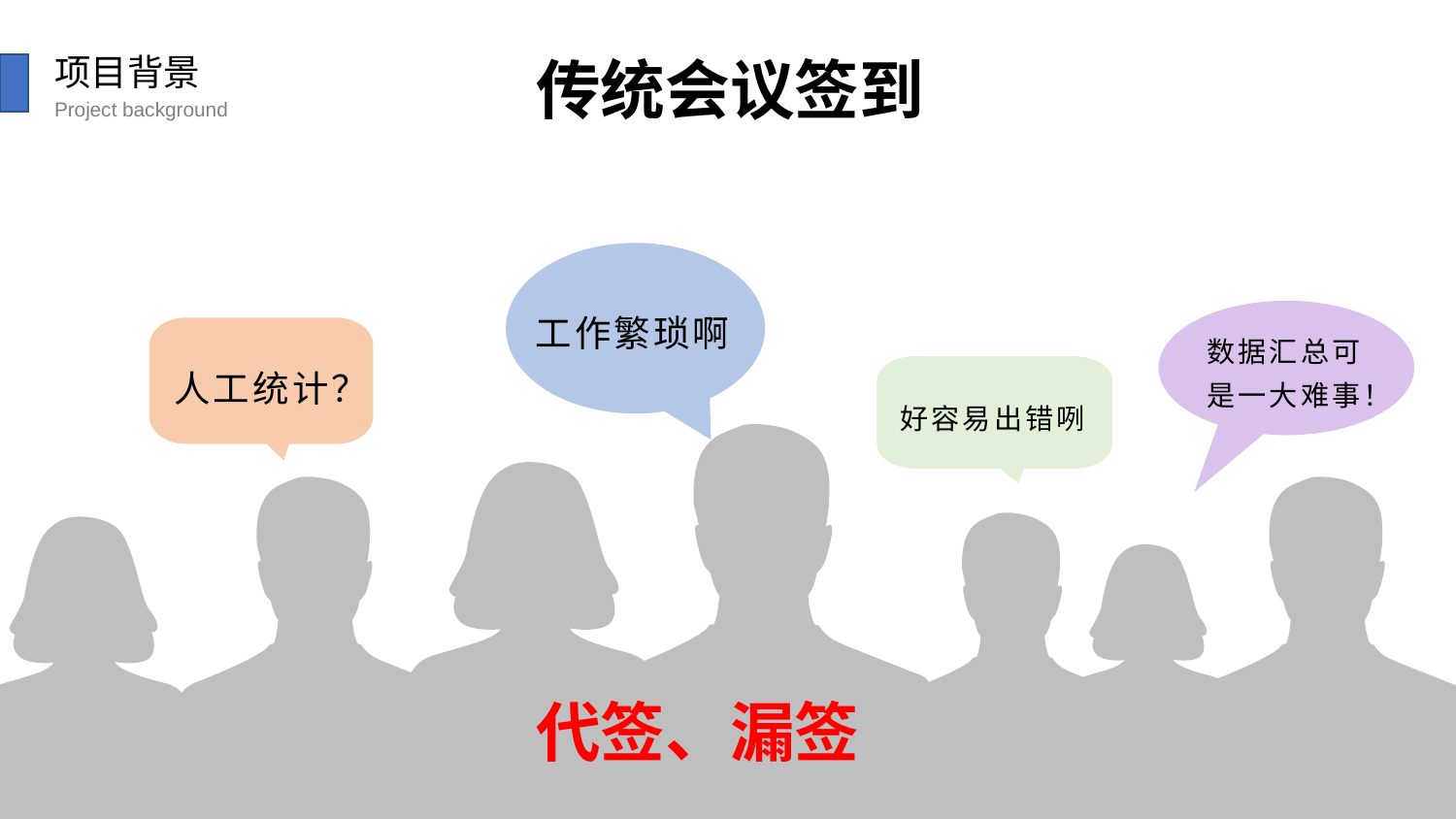

传统会议签到
项目背景
Project background

工作繁琐啊

数据汇总可是一大难事！

人工统计？

好容易出错咧

代签、漏签